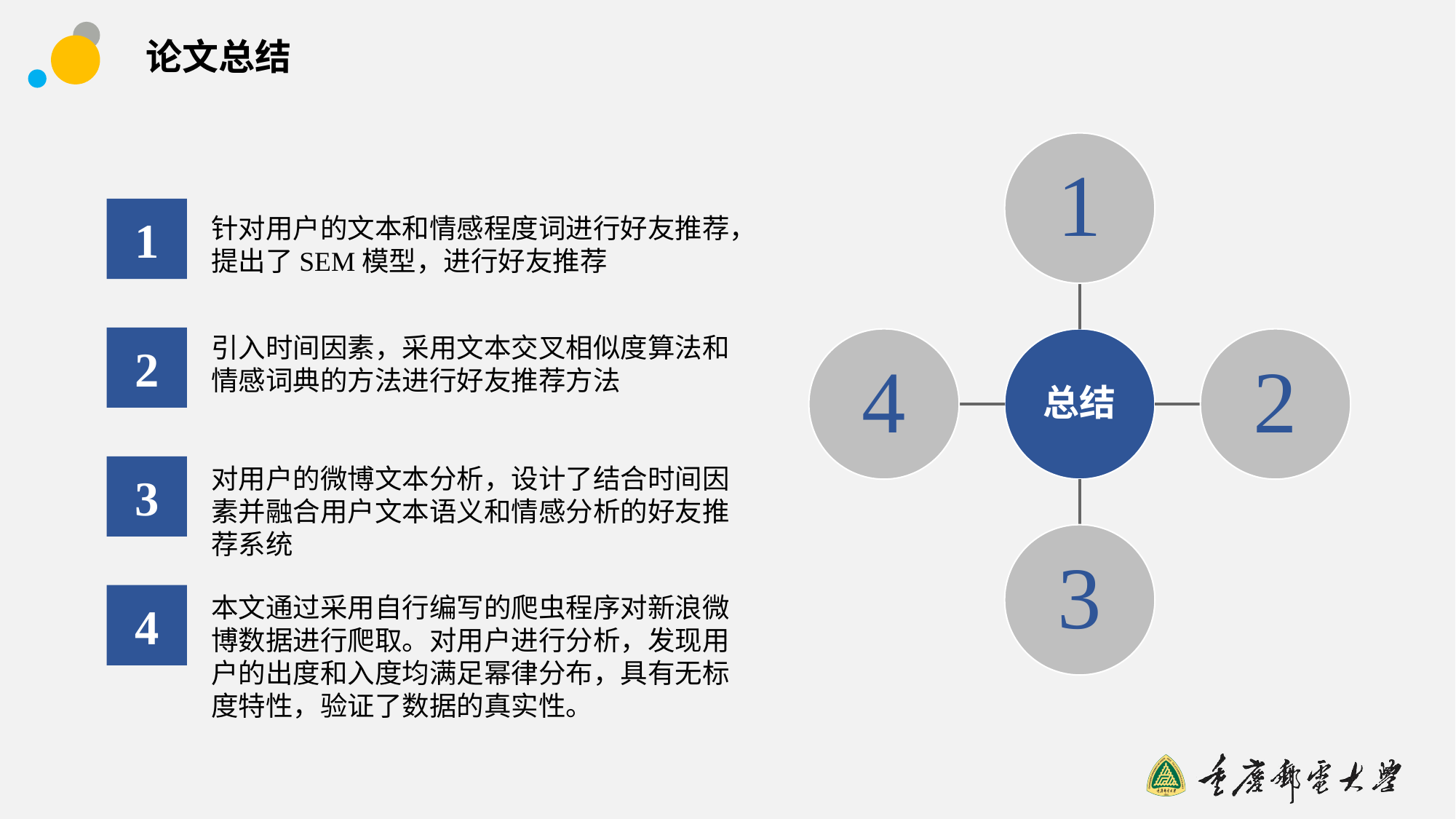

# 论文总结
1
1
针对用户的文本和情感程度词进行好友推荐，提出了SEM模型，进行好友推荐

引入时间因素，采用文本交叉相似度算法和情感词典的方法进行好友推荐方法
2
4
总结
2

3
对用户的微博文本分析，设计了结合时间因素并融合用户文本语义和情感分析的好友推荐系统

3
4
本文通过采用自行编写的爬虫程序对新浪微博数据进行爬取。对用户进行分析，发现用户的出度和入度均满足幂律分布，具有无标度特性，验证了数据的真实性。